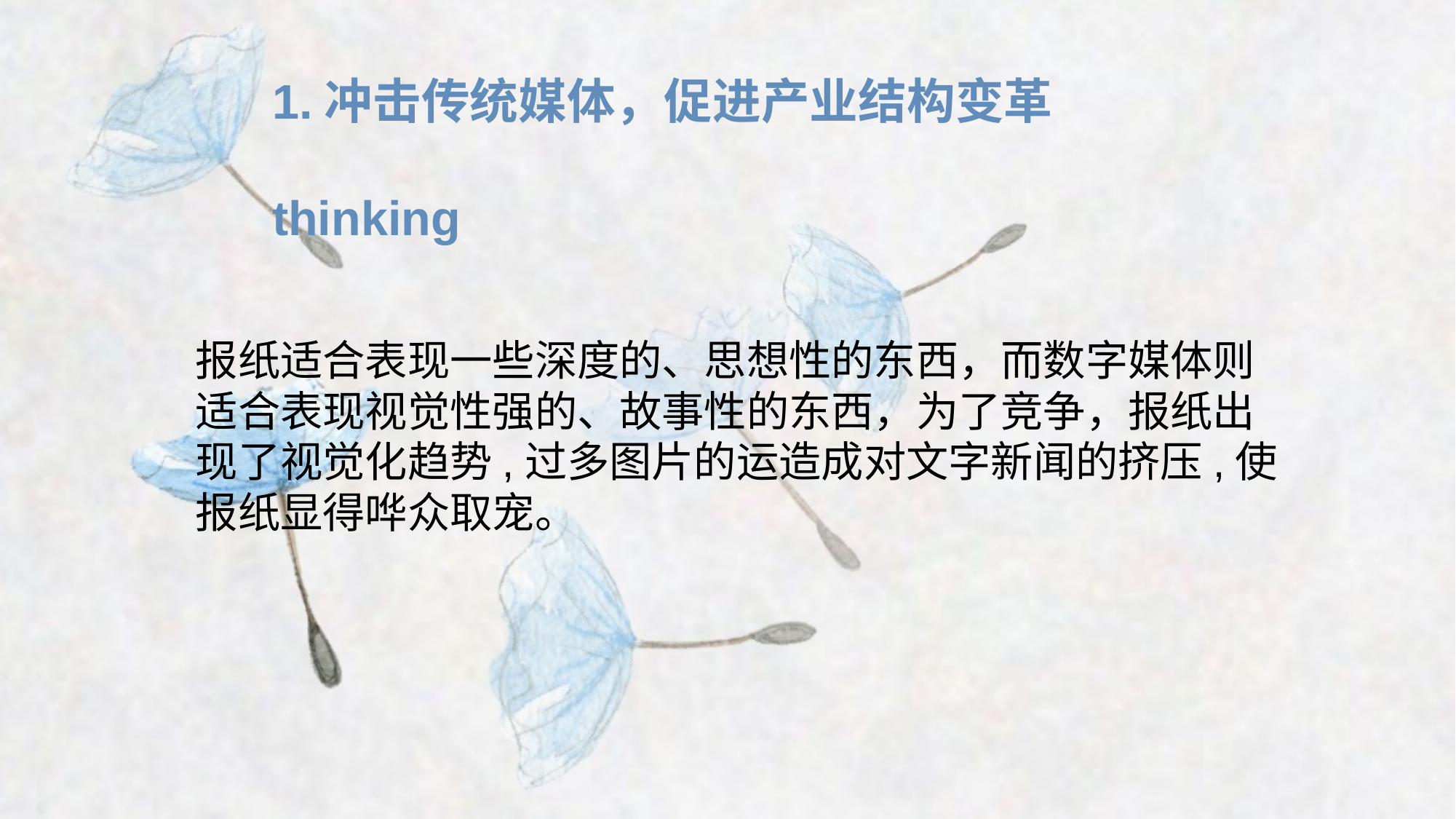

1.冲击传统媒体，促进产业结构变革

thinking

报纸适合表现一些深度的、思想性的东西，而数字媒体则适合表现视觉性强的、故事性的东西，为了竞争，报纸出现了视觉化趋势,过多图片的运造成对文字新闻的挤压,使报纸显得哗众取宠。